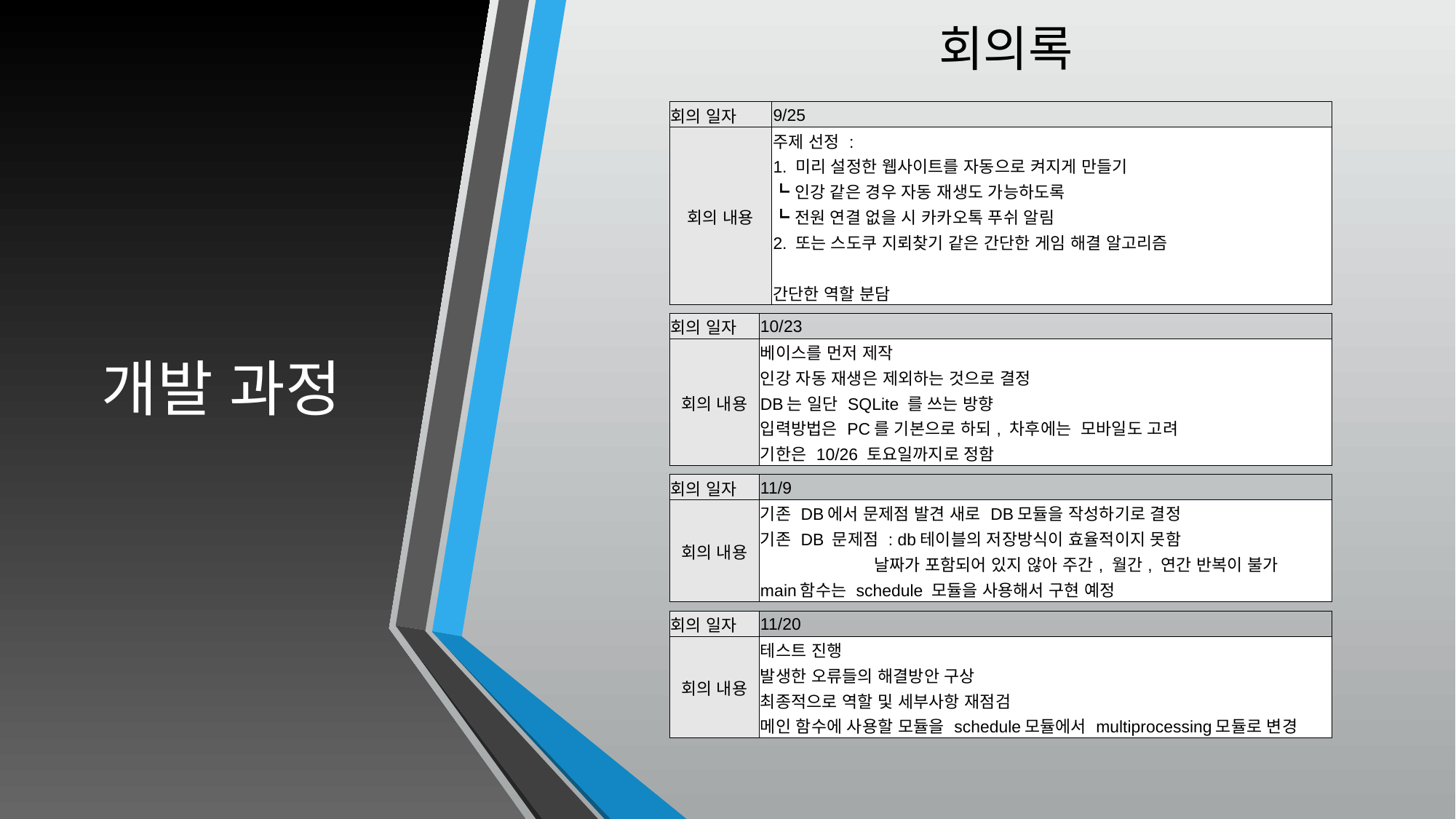

회의록

# 개발 과정
| 회의 일자 | 9/25 |
| --- | --- |
| 회의 내용 | 주제 선정 : |
|  | 1. 미리 설정한 웹사이트를 자동으로 켜지게 만들기 |
|  | ┗인강 같은 경우 자동 재생도 가능하도록 |
|  | ┗전원 연결 없을 시 카카오톡 푸쉬 알림 |
|  | 2. 또는 스도쿠 지뢰찾기 같은 간단한 게임 해결 알고리즘 |
|  |  |
|  | 간단한 역할 분담 |
| 회의 일자 | 10/23 |
| --- | --- |
| 회의 내용 | 베이스를 먼저 제작 |
|  | 인강 자동 재생은 제외하는 것으로 결정 |
|  | DB는 일단 SQLite 를 쓰는 방향 |
|  | 입력방법은 PC를 기본으로 하되, 차후에는 모바일도 고려 |
|  | 기한은 10/26 토요일까지로 정함 |
| 회의 일자 | 11/9 |
| --- | --- |
| 회의 내용 | 기존 DB에서 문제점 발견 새로 DB모듈을 작성하기로 결정 |
|  | 기존 DB 문제점 : db테이블의 저장방식이 효율적이지 못함 |
|  | 날짜가 포함되어 있지 않아 주간, 월간, 연간 반복이 불가 |
|  | main함수는 schedule 모듈을 사용해서 구현 예정 |
| 회의 일자 | 11/20 |
| --- | --- |
| 회의 내용 | 테스트 진행 |
|  | 발생한 오류들의 해결방안 구상 |
|  | 최종적으로 역할 및 세부사항 재점검 |
|  | 메인 함수에 사용할 모듈을 schedule모듈에서 multiprocessing모듈로 변경 |